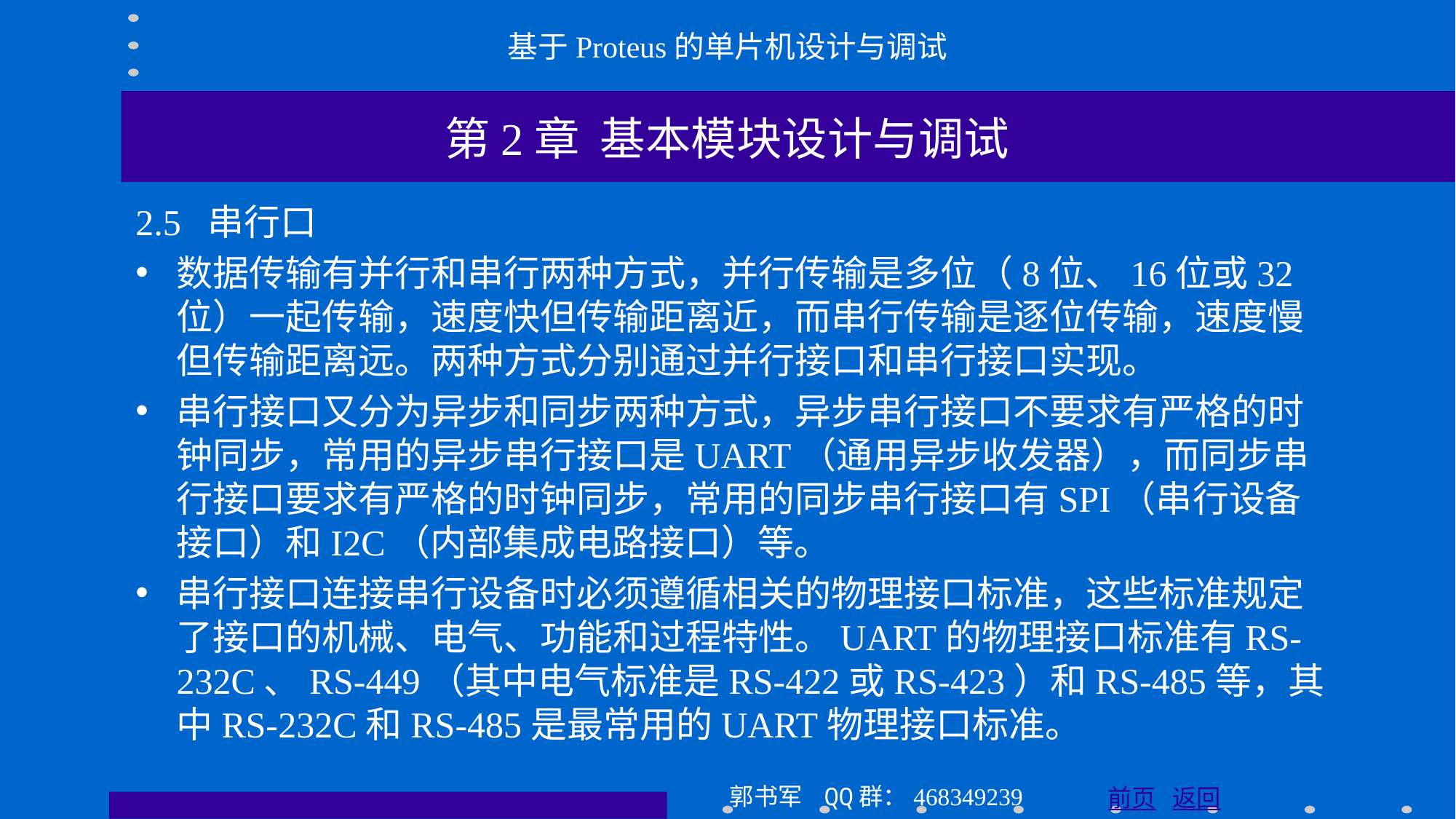

基于Proteus的单片机设计与调试
第2章  基本模块设计与调试
2.5  串行口
数据传输有并行和串行两种方式，并行传输是多位（8位、16位或32位）一起传输，速度快但传输距离近，而串行传输是逐位传输，速度慢但传输距离远。两种方式分别通过并行接口和串行接口实现。
串行接口又分为异步和同步两种方式，异步串行接口不要求有严格的时钟同步，常用的异步串行接口是UART（通用异步收发器），而同步串行接口要求有严格的时钟同步，常用的同步串行接口有SPI（串行设备接口）和I2C（内部集成电路接口）等。
串行接口连接串行设备时必须遵循相关的物理接口标准，这些标准规定了接口的机械、电气、功能和过程特性。UART的物理接口标准有RS-232C、RS-449（其中电气标准是RS-422或RS-423）和RS-485等，其中RS-232C和RS-485是最常用的UART物理接口标准。

郭书军   QQ群：468349239
前页   返回